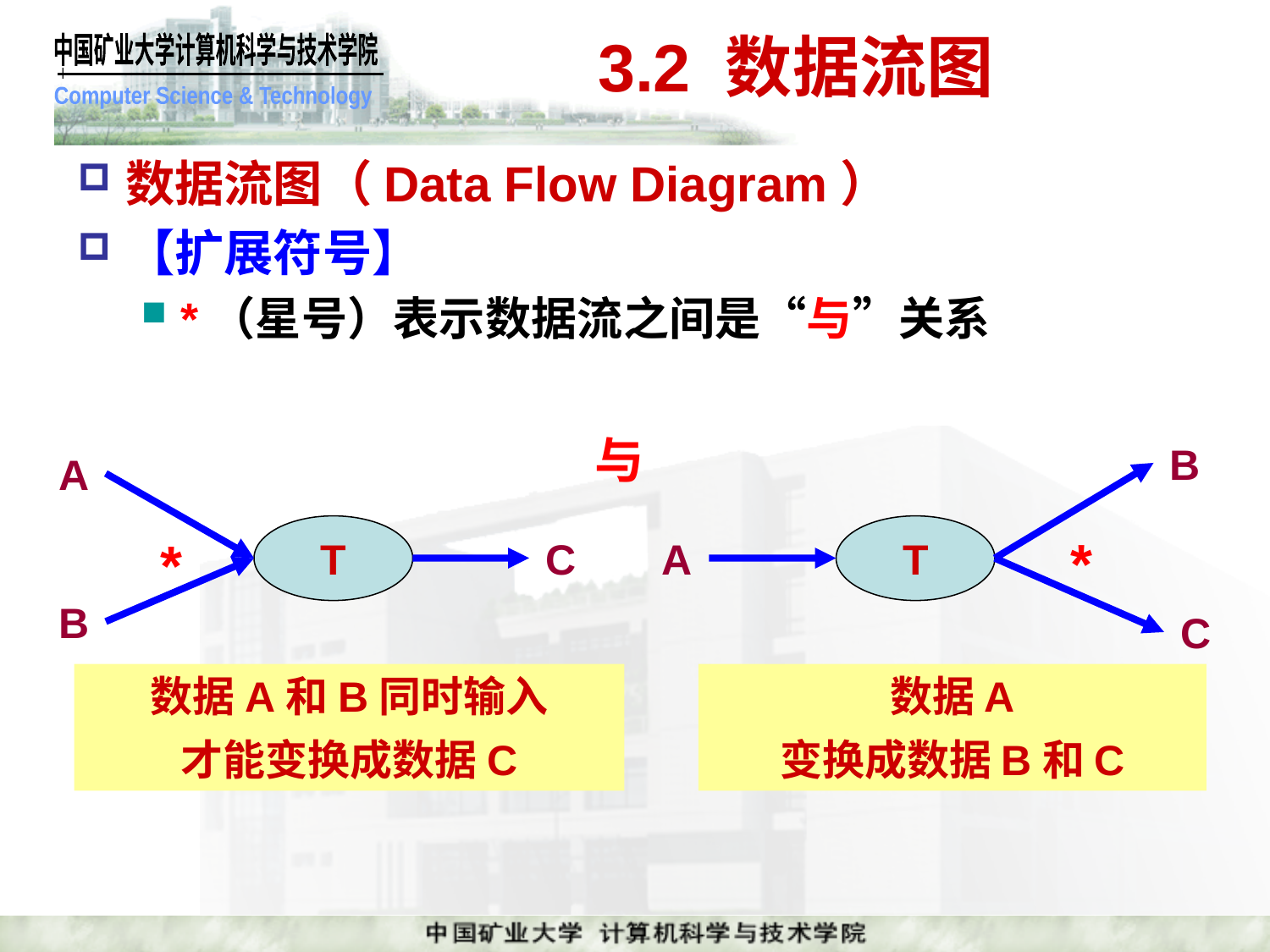

# 3.2 数据流图
数据流图（Data Flow Diagram）
【扩展符号】
*（星号）表示数据流之间是“与”关系

与
B
A
T
T
*
*
C
A
B
C
数据A和B同时输入
才能变换成数据C
数据A
变换成数据B和C
30